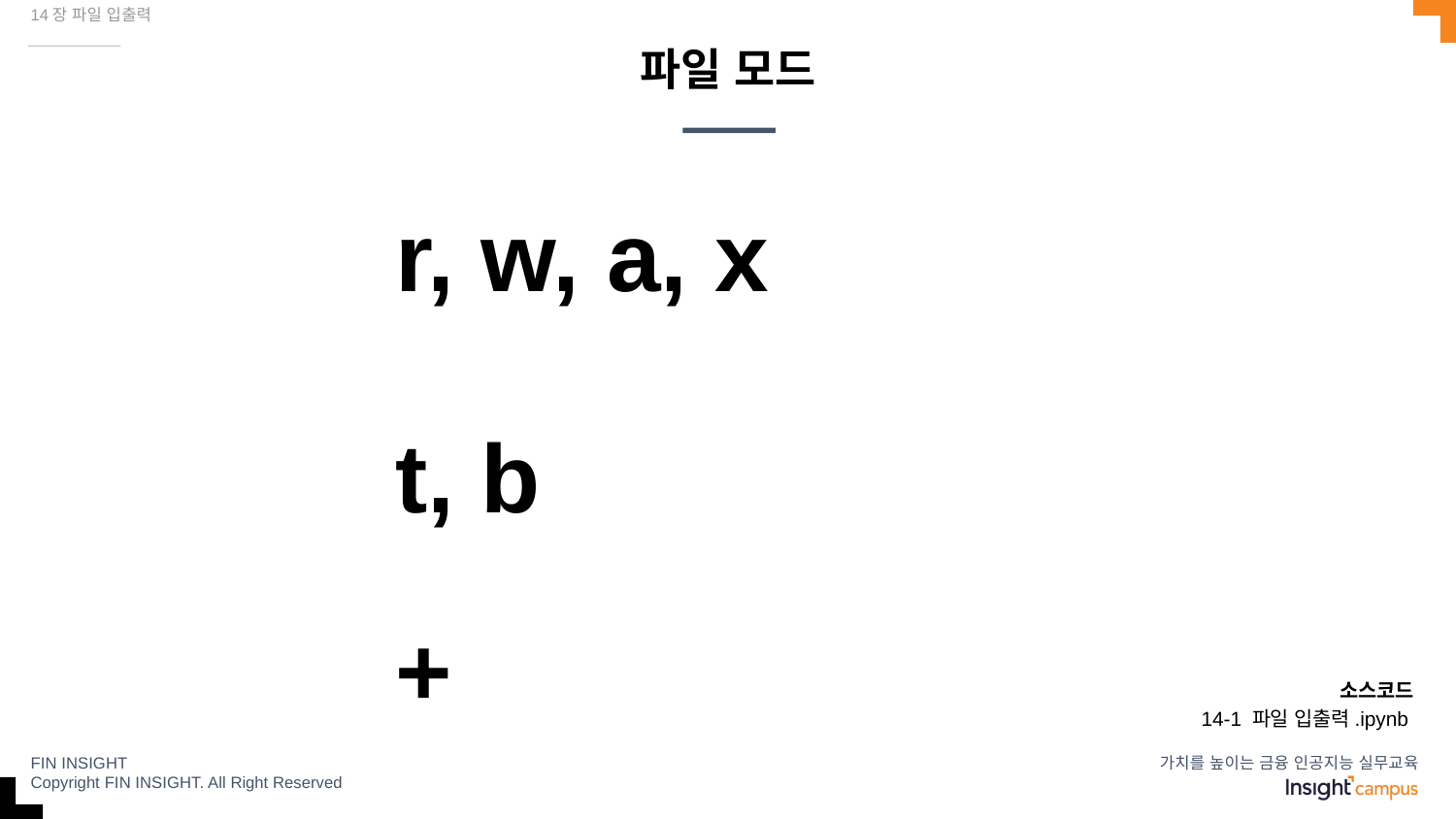

14장 파일 입출력
# 파일 모드
r, w, a, x
t, b
+
소스코드
14-1 파일 입출력.ipynb